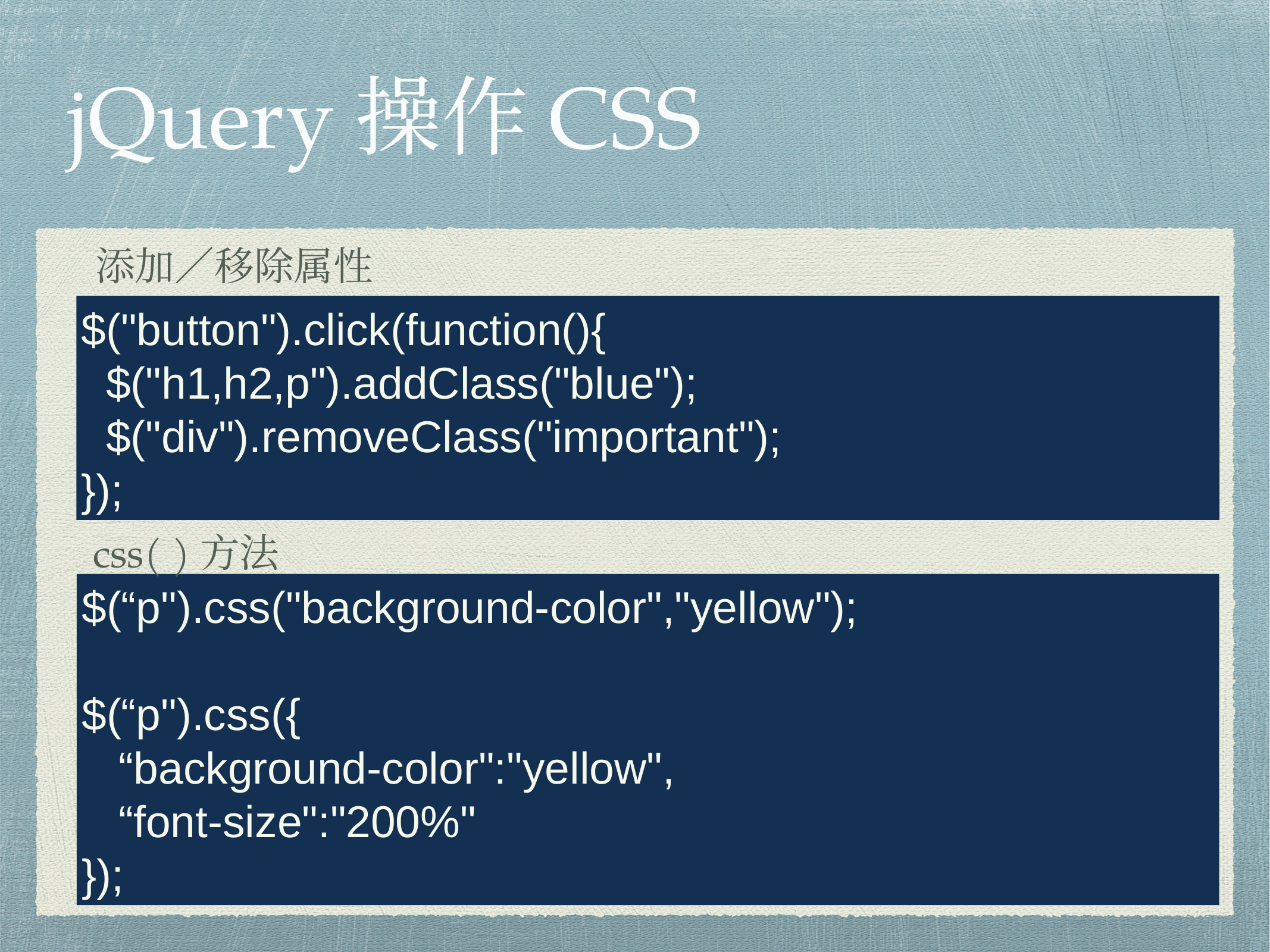

# jQuery操作CSS
添加／移除属性
$("button").click(function(){
  $("h1,h2,p").addClass("blue");
  $("div").removeClass("important");
});
css( )方法
$(“p").css("background-color","yellow");

$(“p").css({
   “background-color":"yellow",
   “font-size":"200%"
});